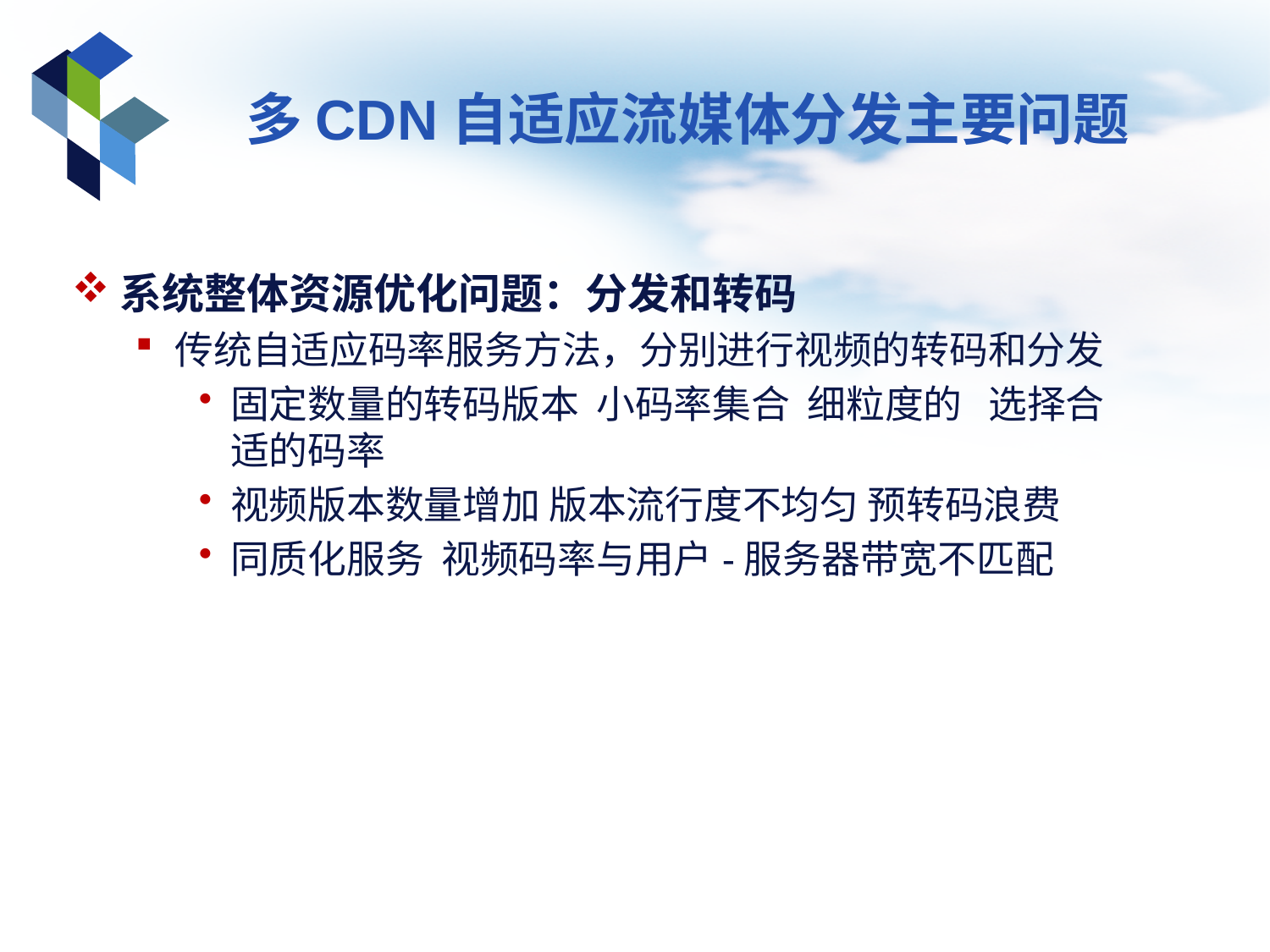

# 多CDN自适应流媒体分发主要问题
系统整体资源优化问题：分发和转码
传统自适应码率服务方法，分别进行视频的转码和分发
固定数量的转码版本  小码率集合  细粒度的   选择合适的码率
视频版本数量增加 版本流行度不均匀 预转码浪费
同质化服务  视频码率与用户-服务器带宽不匹配